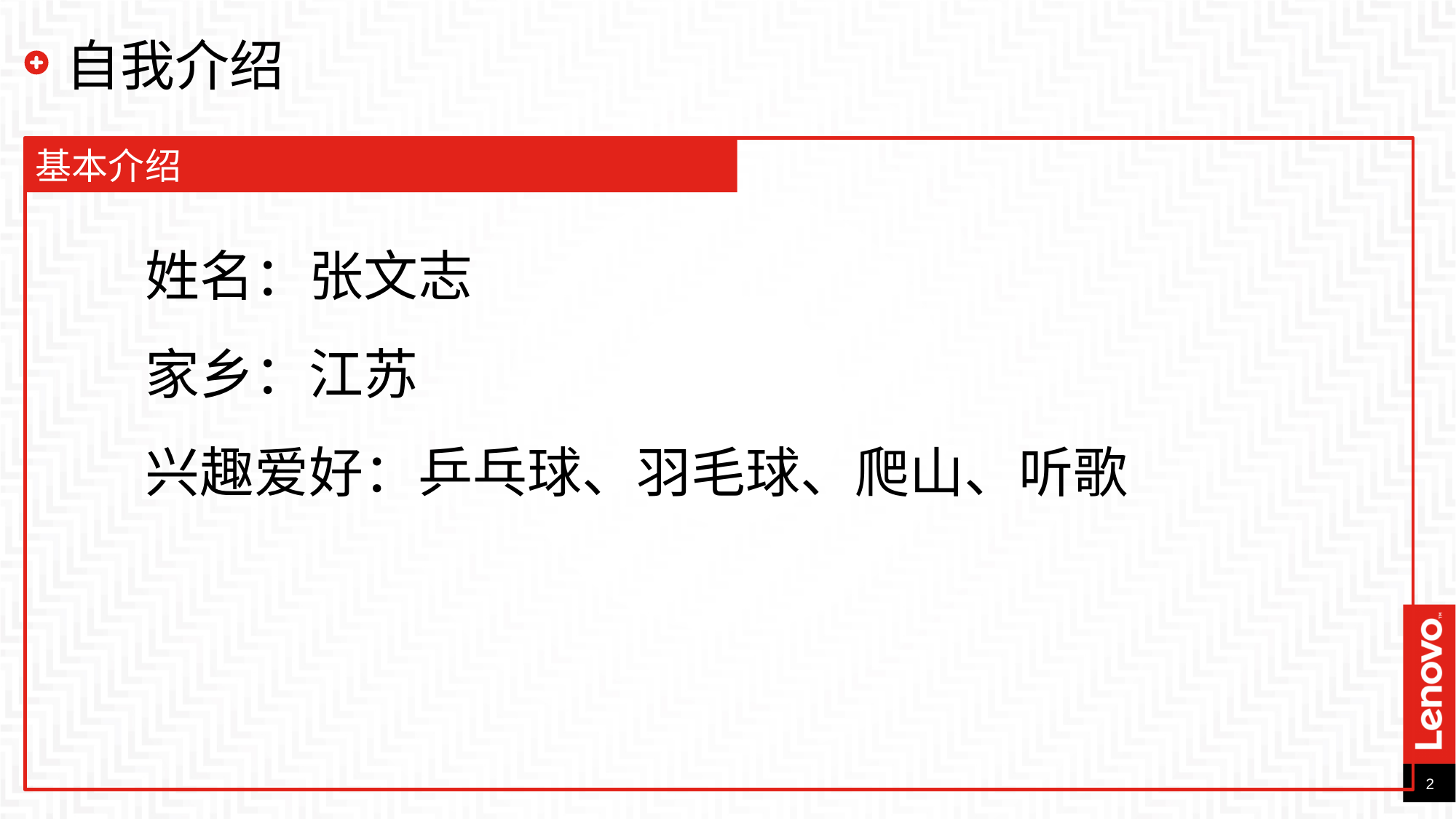

# 自我介绍
x百度指数
基本介绍
姓名：张文志
家乡：江苏
兴趣爱好：乒乓球、羽毛球、爬山、听歌